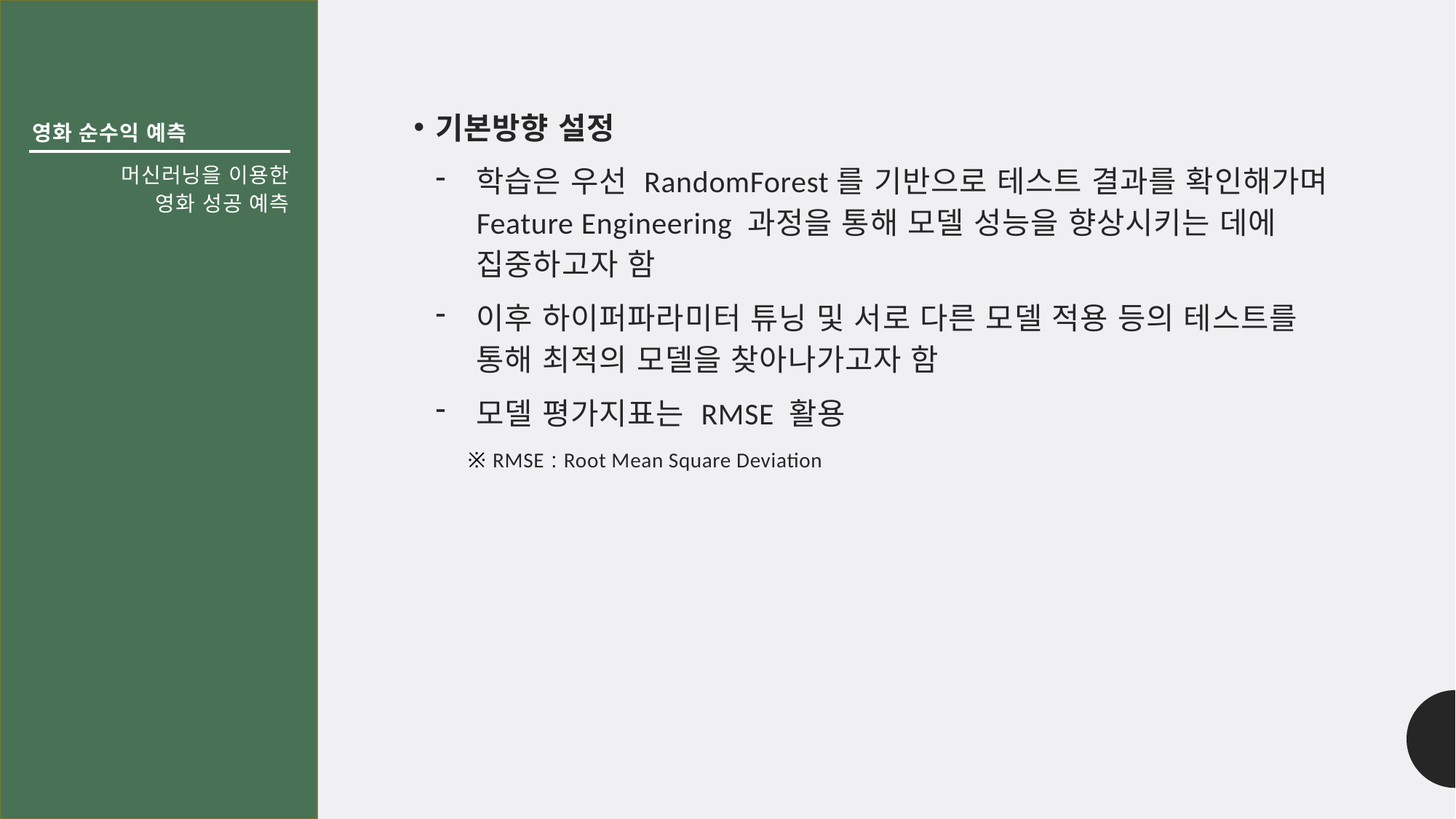

영화 순수익 예측
기본방향 설정
학습은 우선 RandomForest를 기반으로 테스트 결과를 확인해가며 Feature Engineering 과정을 통해 모델 성능을 향상시키는 데에 집중하고자 함
이후 하이퍼파라미터 튜닝 및 서로 다른 모델 적용 등의 테스트를 통해 최적의 모델을 찾아나가고자 함
모델 평가지표는 RMSE 활용
     ※ RMSE : Root Mean Square Deviation
# 머신러닝을 이용한 영화 성공 예측